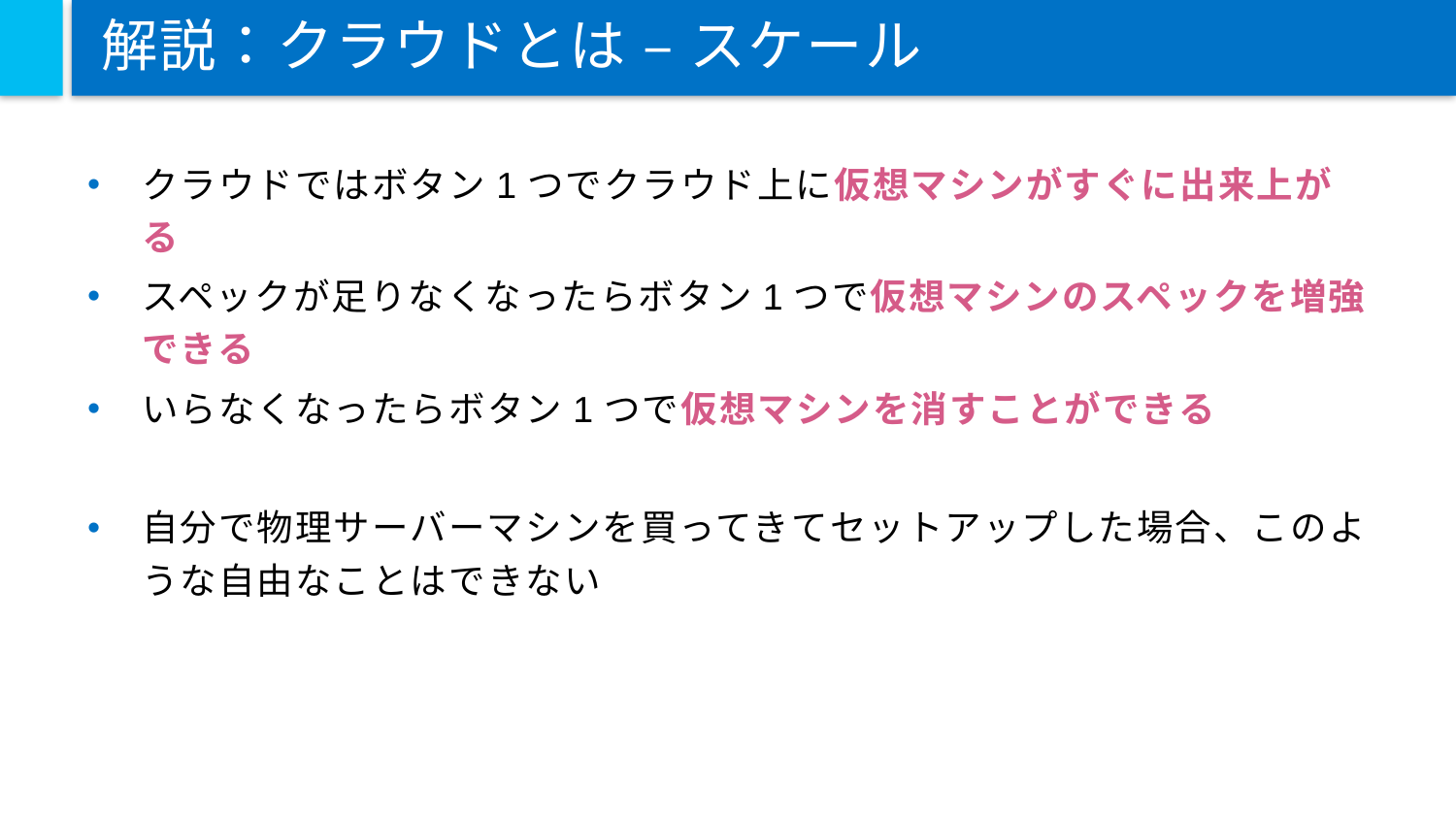

# 解説：クラウドとは – スケール
クラウドではボタン1つでクラウド上に仮想マシンがすぐに出来上がる
スペックが足りなくなったらボタン1つで仮想マシンのスペックを増強できる
いらなくなったらボタン1つで仮想マシンを消すことができる

自分で物理サーバーマシンを買ってきてセットアップした場合、このような自由なことはできない